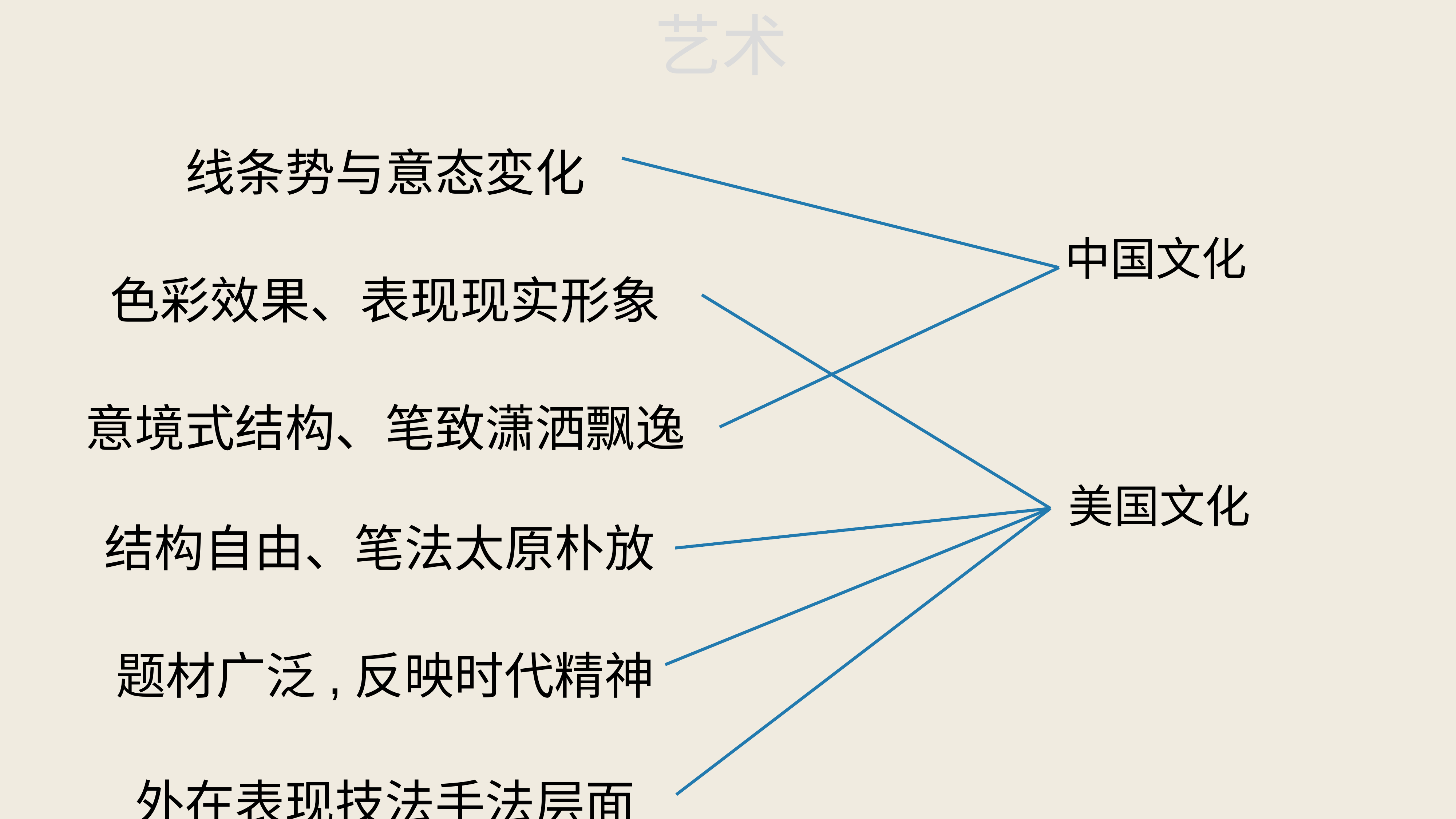

艺术
线条势与意态変化
色彩效果、表现现实形象
意境式结构、笔致潇洒飘逸结构自由、笔法太原朴放
题材广泛,反映时代精神
外在表现技法手法层面
中国文化
美国文化